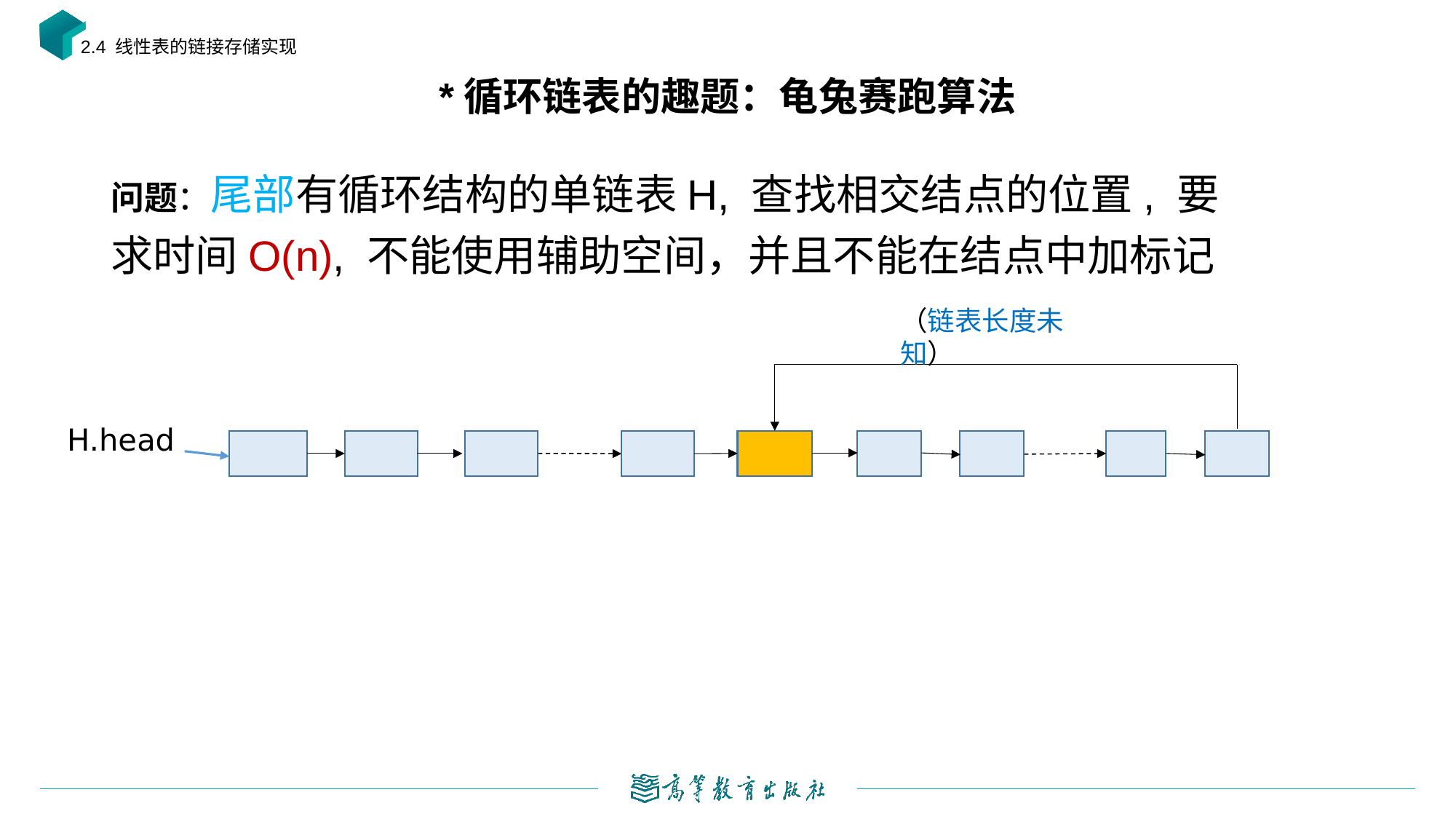

2.4 线性表的链接存储实现

# *循环链表的趣题：龟兔赛跑算法
问题：尾部有循环结构的单链表H, 查找相交结点的位置, 要求时间O(n), 不能使用辅助空间，并且不能在结点中加标记
（链表长度未知）
H.head